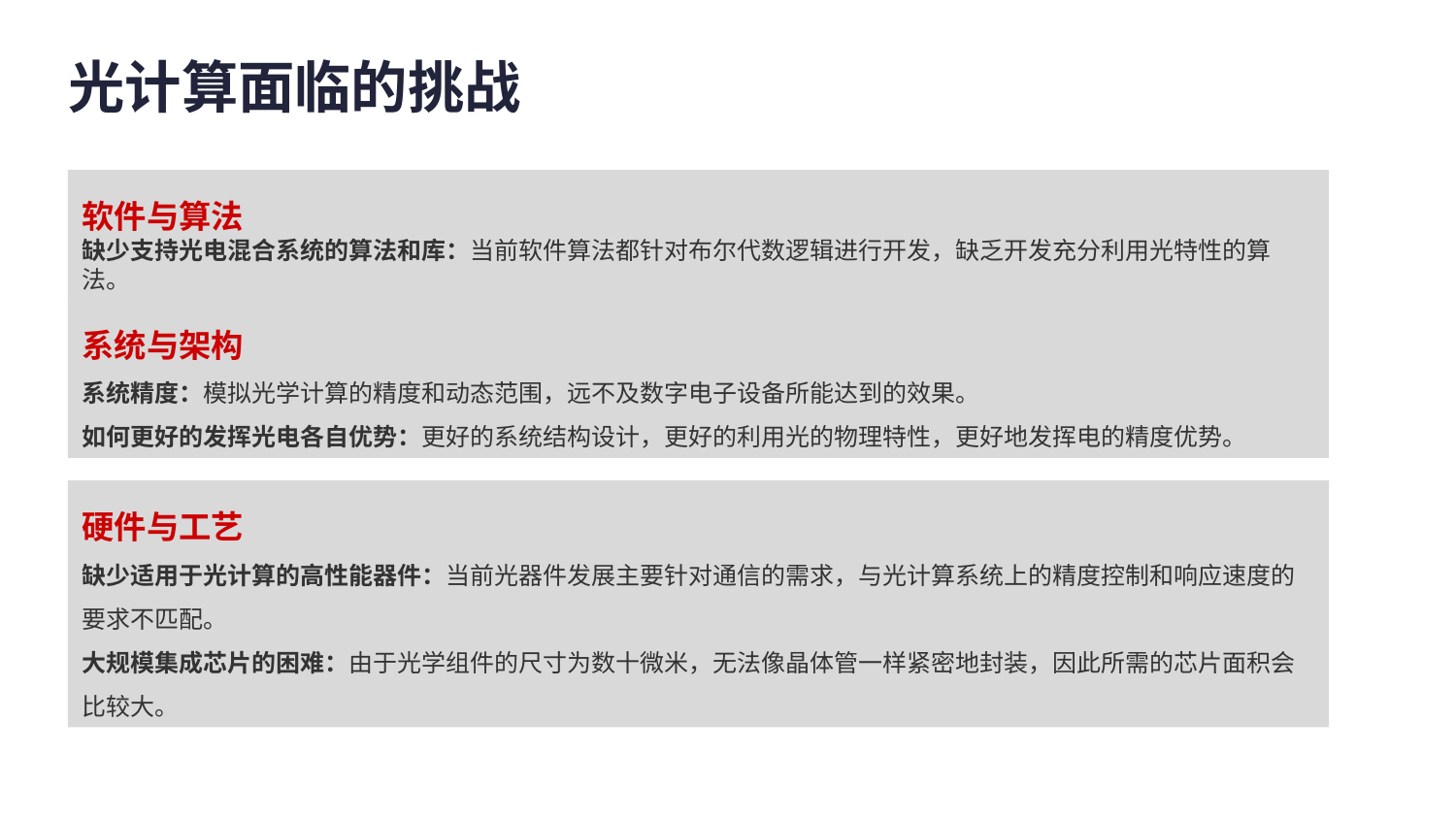

# 光计算面临的挑战
软件与算法
缺少支持光电混合系统的算法和库：当前软件算法都针对布尔代数逻辑进行开发，缺乏开发充分利用光特性的算法。
系统与架构
系统精度：模拟光学计算的精度和动态范围，远不及数字电子设备所能达到的效果。
如何更好的发挥光电各自优势：更好的系统结构设计，更好的利用光的物理特性，更好地发挥电的精度优势。
硬件与工艺
缺少适用于光计算的高性能器件：当前光器件发展主要针对通信的需求，与光计算系统上的精度控制和响应速度的要求不匹配。
大规模集成芯片的困难：由于光学组件的尺寸为数十微米，无法像晶体管一样紧密地封装，因此所需的芯片面积会比较大。